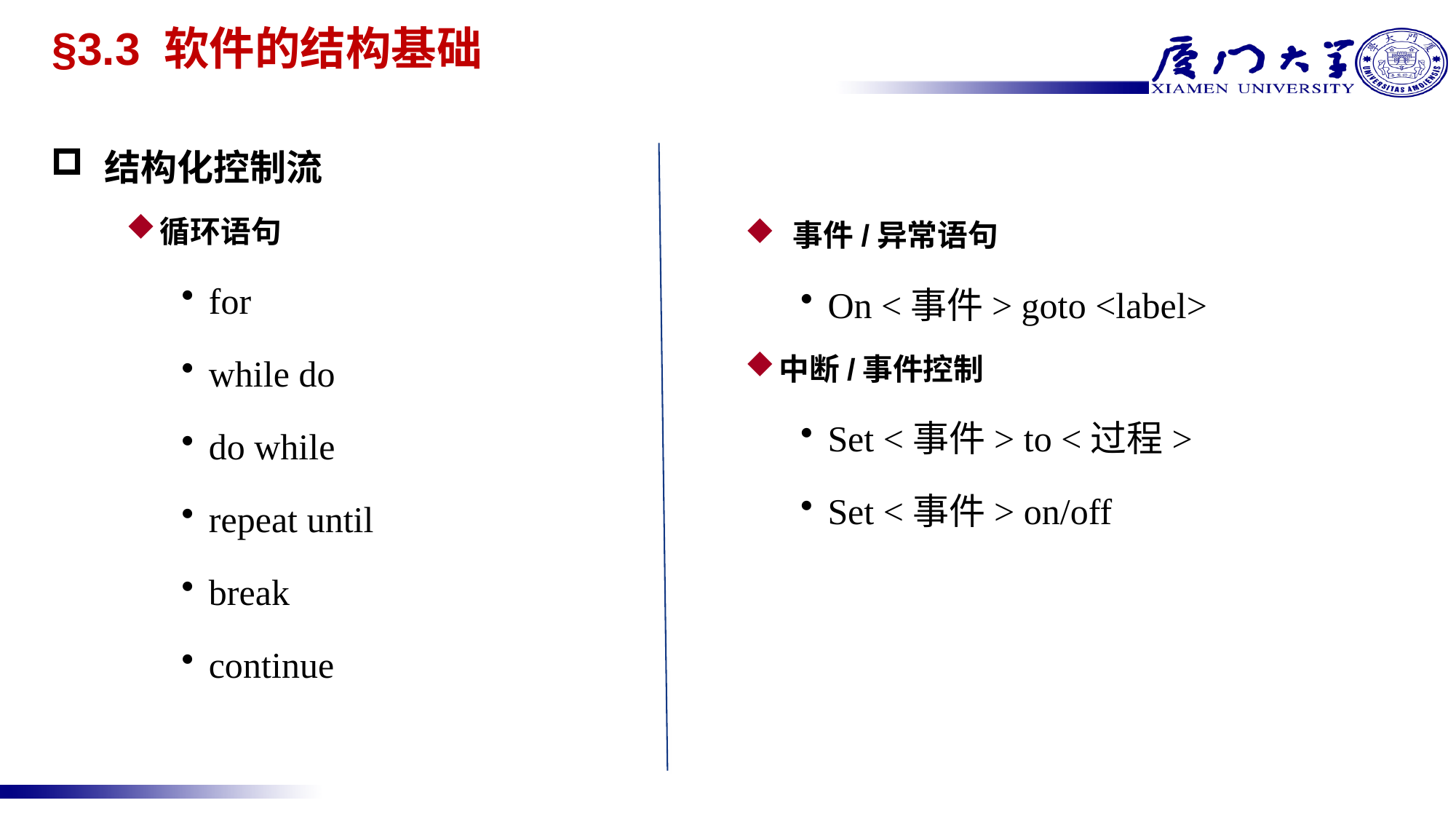

# §3.3 软件的结构基础
结构化控制流
循环语句
for
while do
do while
repeat until
break
continue

 事件/异常语句
On <事件> goto <label>
中断/事件控制
Set <事件> to <过程>
Set <事件> on/off